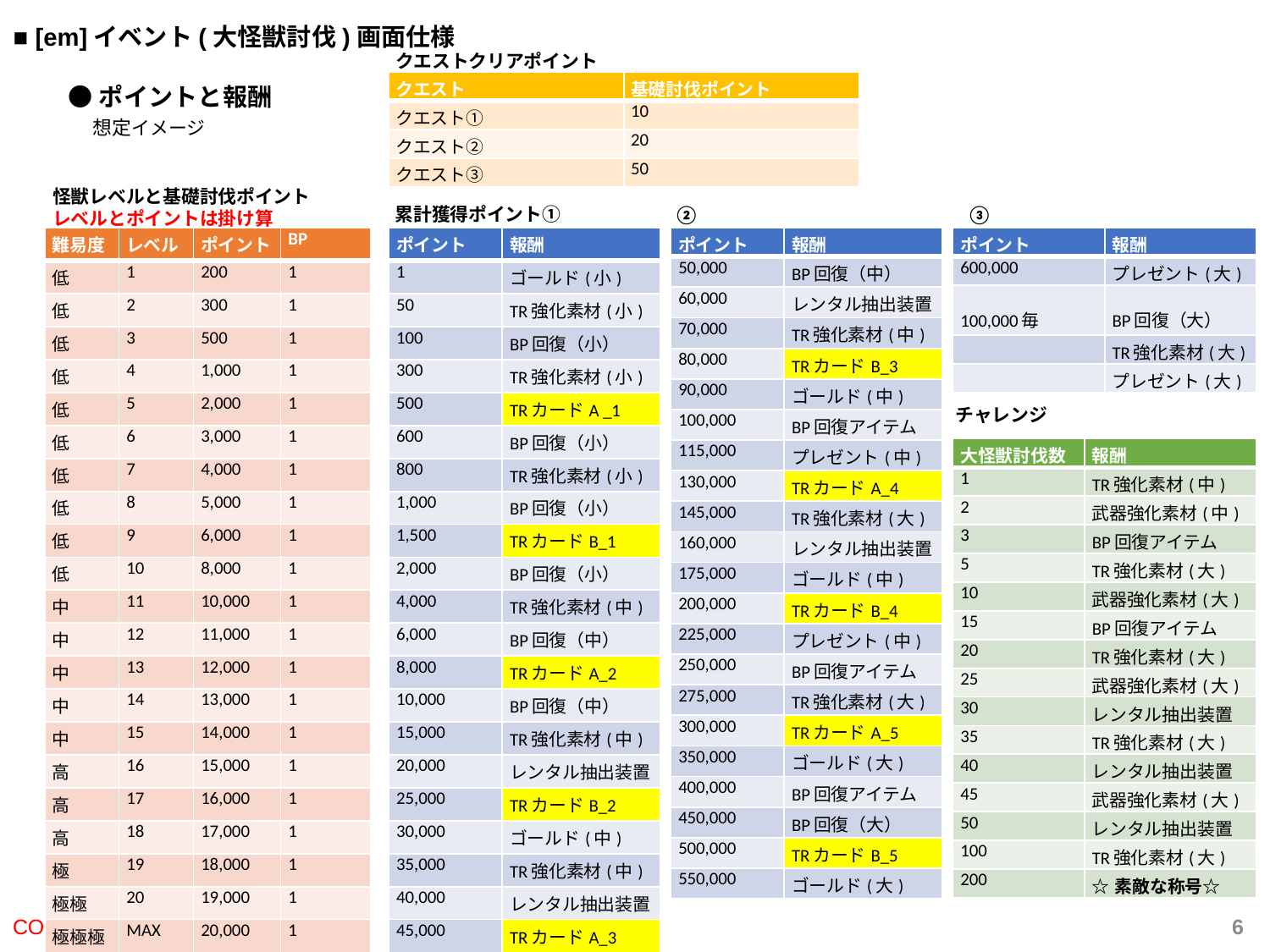

■ [em]イベント(大怪獣討伐)画面仕様
クエストクリアポイント
| クエスト | 基礎討伐ポイント |
| --- | --- |
| クエスト① | 10 |
| クエスト② | 20 |
| クエスト③ | 50 |
●ポイントと報酬
　想定イメージ
怪獣レベルと基礎討伐ポイント
レベルとポイントは掛け算
累計獲得ポイント①
②
③
| 難易度 | レベル | ポイント | BP |
| --- | --- | --- | --- |
| 低 | 1 | 200 | 1 |
| 低 | 2 | 300 | 1 |
| 低 | 3 | 500 | 1 |
| 低 | 4 | 1,000 | 1 |
| 低 | 5 | 2,000 | 1 |
| 低 | 6 | 3,000 | 1 |
| 低 | 7 | 4,000 | 1 |
| 低 | 8 | 5,000 | 1 |
| 低 | 9 | 6,000 | 1 |
| 低 | 10 | 8,000 | 1 |
| 中 | 11 | 10,000 | 1 |
| 中 | 12 | 11,000 | 1 |
| 中 | 13 | 12,000 | 1 |
| 中 | 14 | 13,000 | 1 |
| 中 | 15 | 14,000 | 1 |
| 高 | 16 | 15,000 | 1 |
| 高 | 17 | 16,000 | 1 |
| 高 | 18 | 17,000 | 1 |
| 極 | 19 | 18,000 | 1 |
| 極極 | 20 | 19,000 | 1 |
| 極極極 | MAX | 20,000 | 1 |
| ポイント | 報酬 |
| --- | --- |
| 1 | ゴールド(小) |
| 50 | TR強化素材(小) |
| 100 | BP回復（小） |
| 300 | TR強化素材(小) |
| 500 | TRカードA \_1 |
| 600 | BP回復（小） |
| 800 | TR強化素材(小) |
| 1,000 | BP回復（小） |
| 1,500 | TRカードB\_1 |
| 2,000 | BP回復（小） |
| 4,000 | TR強化素材(中) |
| 6,000 | BP回復（中） |
| 8,000 | TRカードA\_2 |
| 10,000 | BP回復（中） |
| 15,000 | TR強化素材(中) |
| 20,000 | レンタル抽出装置 |
| 25,000 | TRカードB\_2 |
| 30,000 | ゴールド(中) |
| 35,000 | TR強化素材(中) |
| 40,000 | レンタル抽出装置 |
| 45,000 | TRカードA\_3 |
| ポイント | 報酬 |
| --- | --- |
| 50,000 | BP回復（中） |
| 60,000 | レンタル抽出装置 |
| 70,000 | TR強化素材(中) |
| 80,000 | TRカードB\_3 |
| 90,000 | ゴールド(中) |
| 100,000 | BP回復アイテム |
| 115,000 | プレゼント(中) |
| 130,000 | TRカードA\_4 |
| 145,000 | TR強化素材(大) |
| 160,000 | レンタル抽出装置 |
| 175,000 | ゴールド(中) |
| 200,000 | TRカードB\_4 |
| 225,000 | プレゼント(中) |
| 250,000 | BP回復アイテム |
| 275,000 | TR強化素材(大) |
| 300,000 | TRカードA\_5 |
| 350,000 | ゴールド(大) |
| 400,000 | BP回復アイテム |
| 450,000 | BP回復（大） |
| 500,000 | TRカードB\_5 |
| 550,000 | ゴールド(大) |
| ポイント | 報酬 |
| --- | --- |
| 600,000 | プレゼント(大) |
| 100,000毎 | BP回復（大） |
|  | TR強化素材(大) |
|  | プレゼント(大) |
チャレンジ
| 大怪獣討伐数 | 報酬 |
| --- | --- |
| 1 | TR強化素材(中) |
| 2 | 武器強化素材(中) |
| 3 | BP回復アイテム |
| 5 | TR強化素材(大) |
| 10 | 武器強化素材(大) |
| 15 | BP回復アイテム |
| 20 | TR強化素材(大) |
| 25 | 武器強化素材(大) |
| 30 | レンタル抽出装置 |
| 35 | TR強化素材(大) |
| 40 | レンタル抽出装置 |
| 45 | 武器強化素材(大) |
| 50 | レンタル抽出装置 |
| 100 | TR強化素材(大) |
| 200 | ☆素敵な称号☆ |
CONFIDENTIAL
6